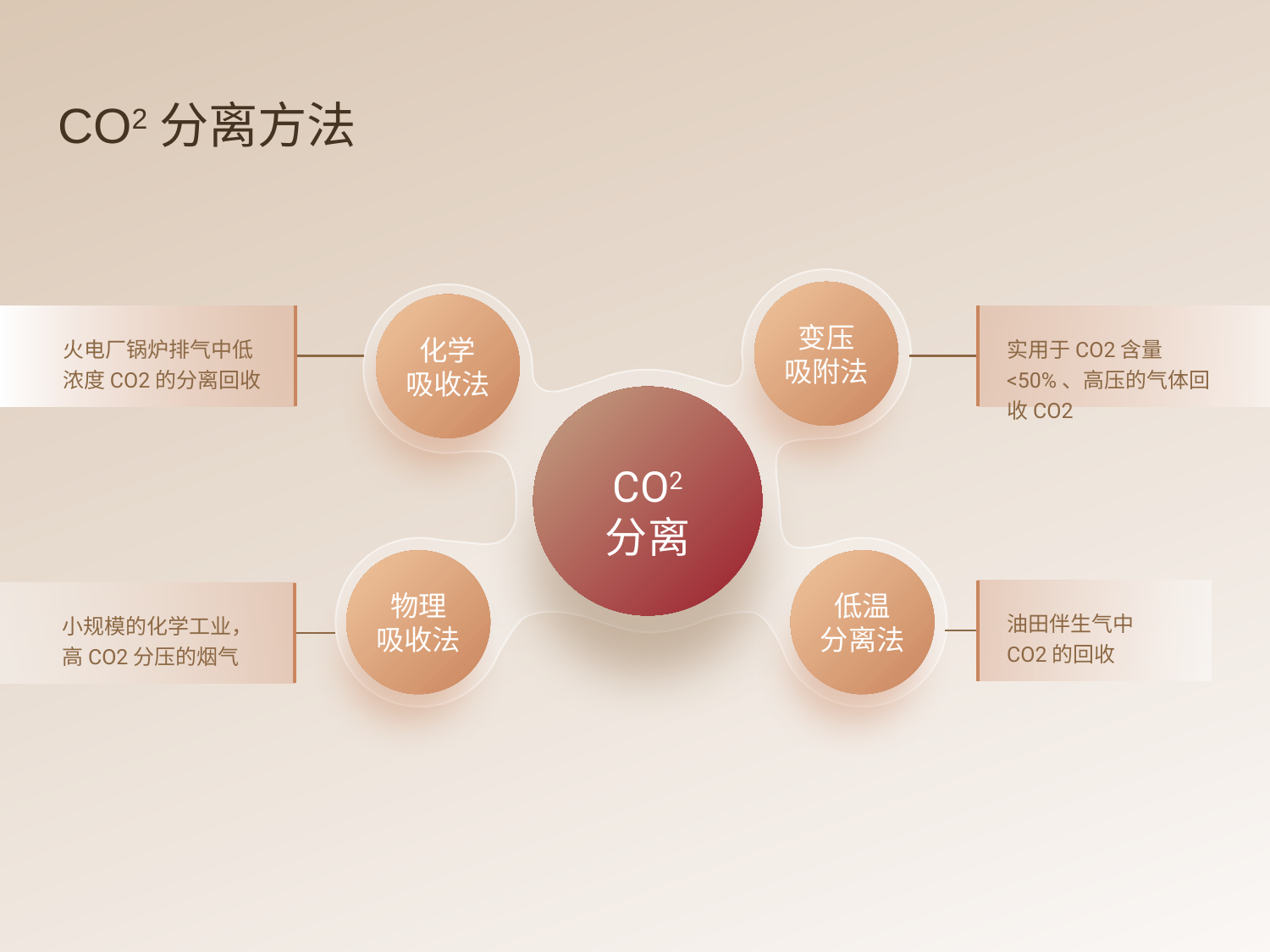

CO2分离方法

变压
吸附法
火电厂锅炉排气中低浓度CO2的分离回收
实用于CO2含量<50%、高压的气体回收CO2
化学
吸收法

CO2
分离

物理
吸收法
低温
分离法

油田伴生气中
CO2的回收
小规模的化学工业，高CO2分压的烟气